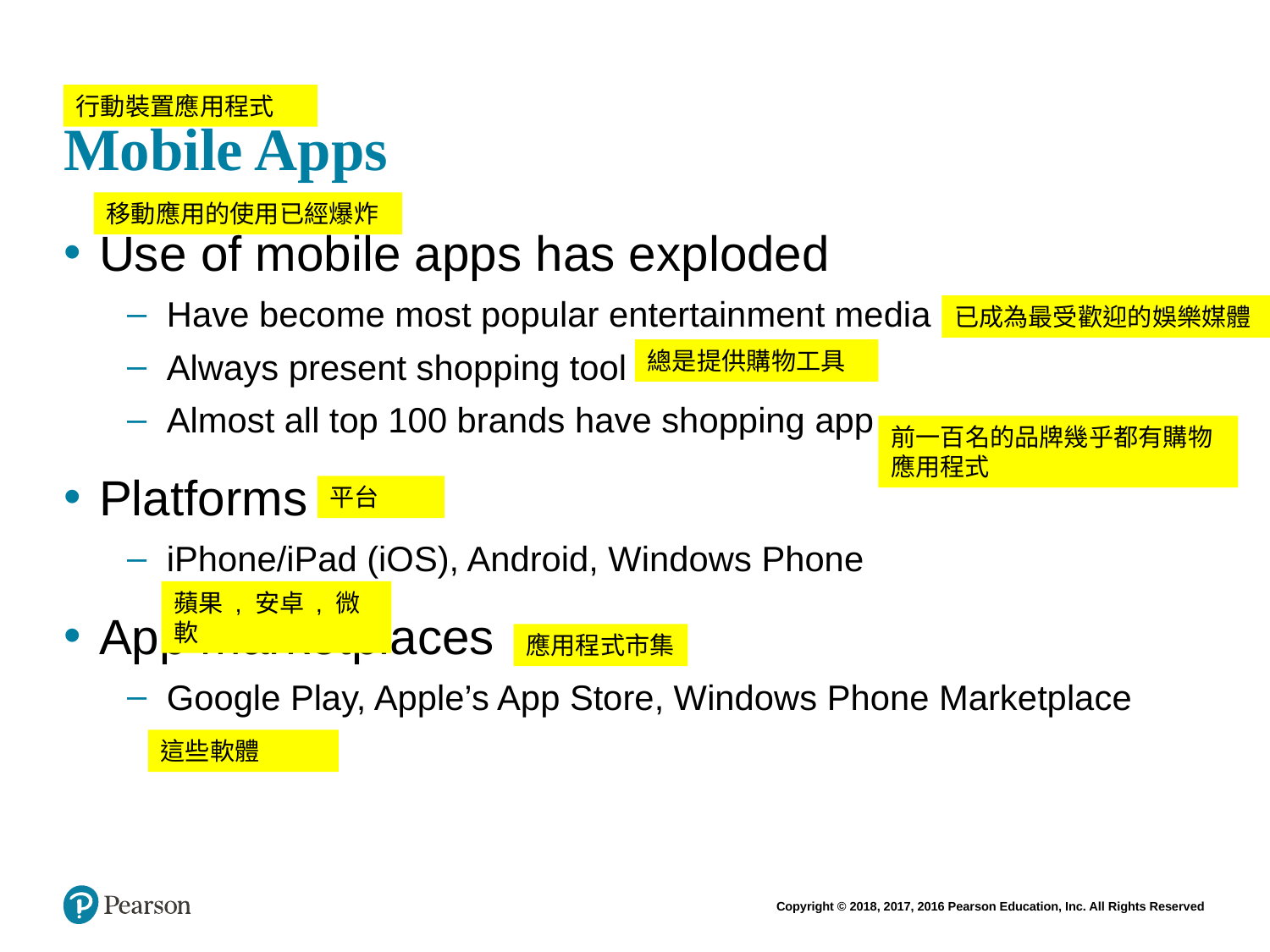

# Mobile Apps
行動裝置應用程式
移動應用的使用已經爆炸
Use of mobile apps has exploded
Have become most popular entertainment media
Always present shopping tool
Almost all top 100 brands have shopping app
Platforms
iPhone/iPad (iOS), Android, Windows Phone
App marketplaces
Google Play, Apple’s App Store, Windows Phone Marketplace
已成為最受歡迎的娛樂媒體
總是提供購物工具
前一百名的品牌幾乎都有購物應用程式
平台
蘋果 , 安卓 , 微軟
應用程式市集
這些軟體